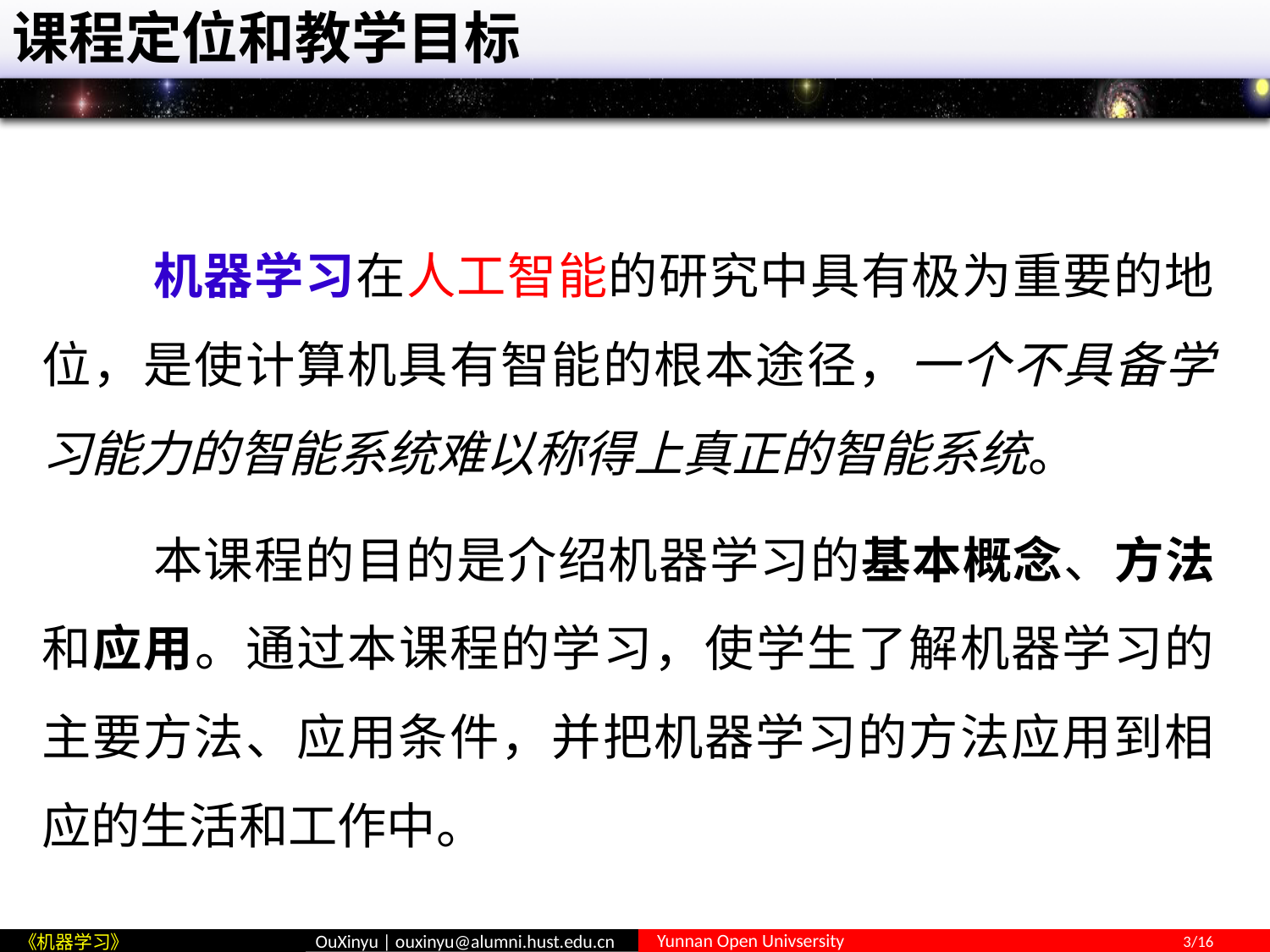

# 课程定位和教学目标
        机器学习在人工智能的研究中具有极为重要的地位，是使计算机具有智能的根本途径，一个不具备学习能力的智能系统难以称得上真正的智能系统。
        本课程的目的是介绍机器学习的基本概念、方法和应用。通过本课程的学习，使学生了解机器学习的主要方法、应用条件，并把机器学习的方法应用到相应的生活和工作中。